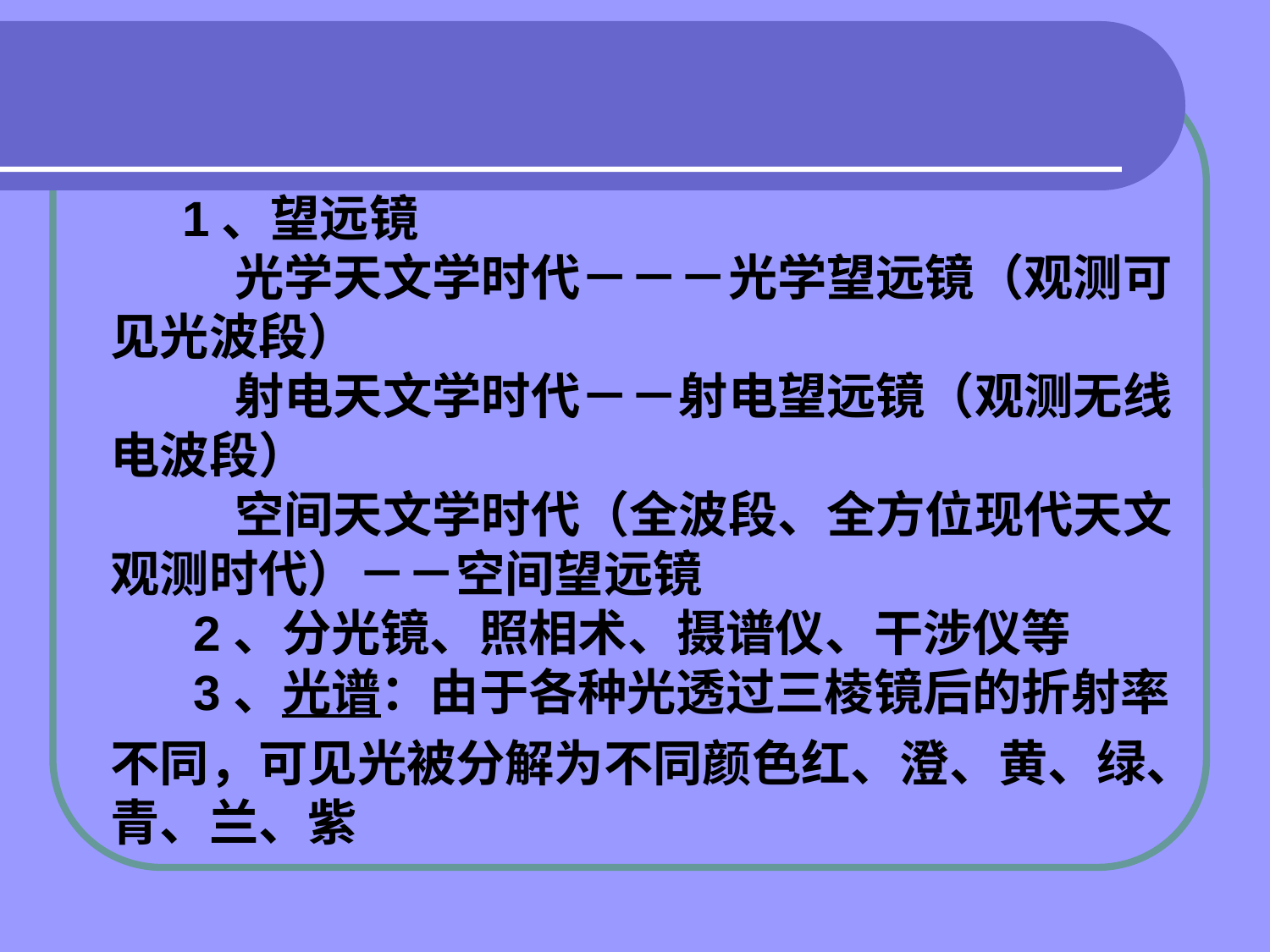

1、望远镜
          光学天文学时代－－－光学望远镜（观测可见光波段）
          射电天文学时代－－射电望远镜（观测无线电波段）
          空间天文学时代（全波段、全方位现代天文观测时代）－－空间望远镜
      2、分光镜、照相术、摄谱仪、干涉仪等
      3、光谱：由于各种光透过三棱镜后的折射率不同，可见光被分解为不同颜色红、澄、黄、绿、青、兰、紫